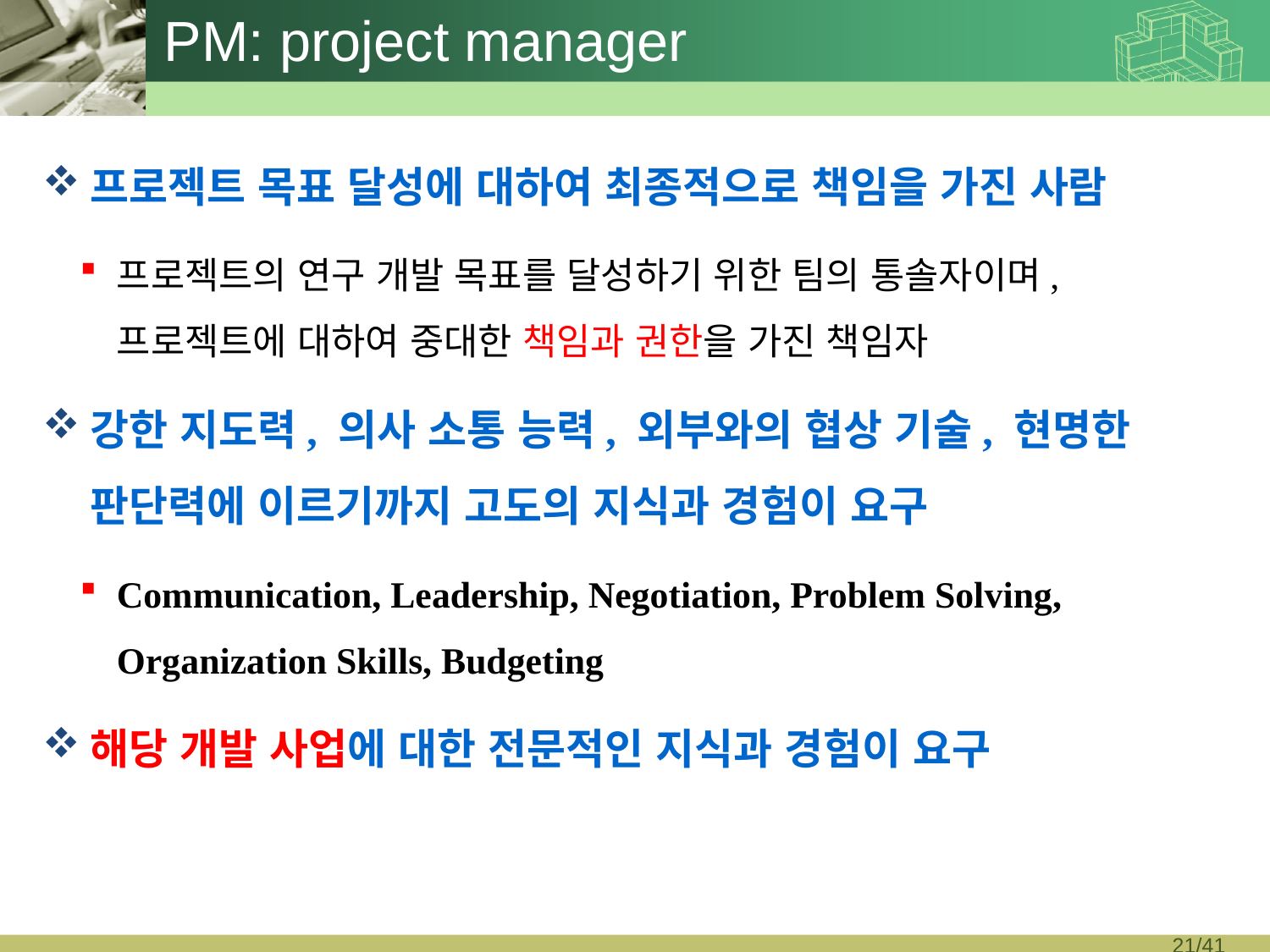

# PM: project manager
프로젝트 목표 달성에 대하여 최종적으로 책임을 가진 사람
프로젝트의 연구 개발 목표를 달성하기 위한 팀의 통솔자이며, 프로젝트에 대하여 중대한 책임과 권한을 가진 책임자
강한 지도력, 의사 소통 능력, 외부와의 협상 기술, 현명한 판단력에 이르기까지 고도의 지식과 경험이 요구
Communication, Leadership, Negotiation, Problem Solving, Organization Skills, Budgeting
해당 개발 사업에 대한 전문적인 지식과 경험이 요구